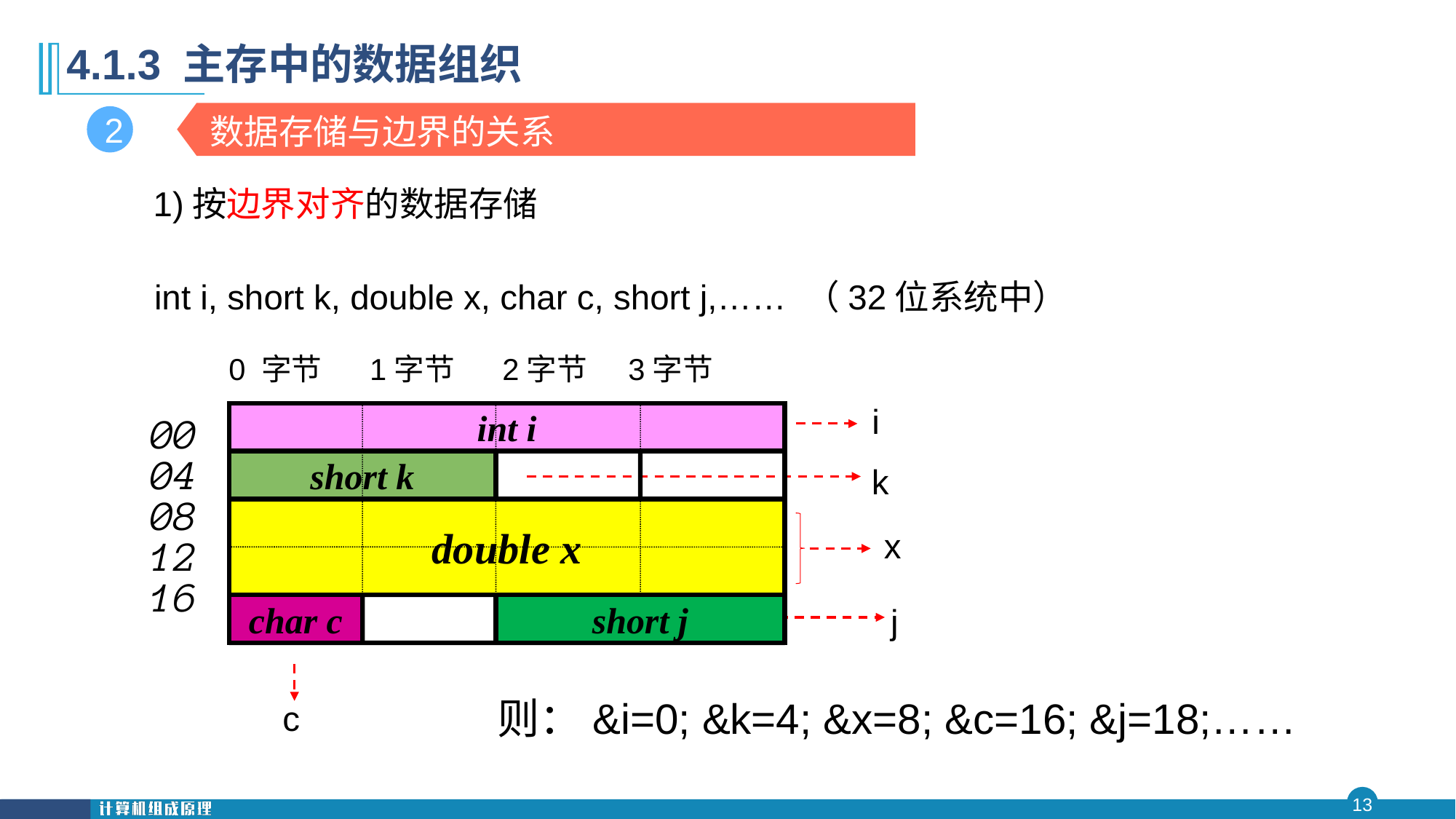

第四 章
# 4.1.3 主存中的数据组织

数据存储与边界的关系
2
1)按边界对齐的数据存储
 int i, short k, double x, char c, short j,…… （32位系统中）
0 字节      1字节      2字节     3字节

int i

0004081216

short k

double x

char c
short j

i
k

x
j
c
 则：&i=0; &k=4; &x=8; &c=16; &j=18;……